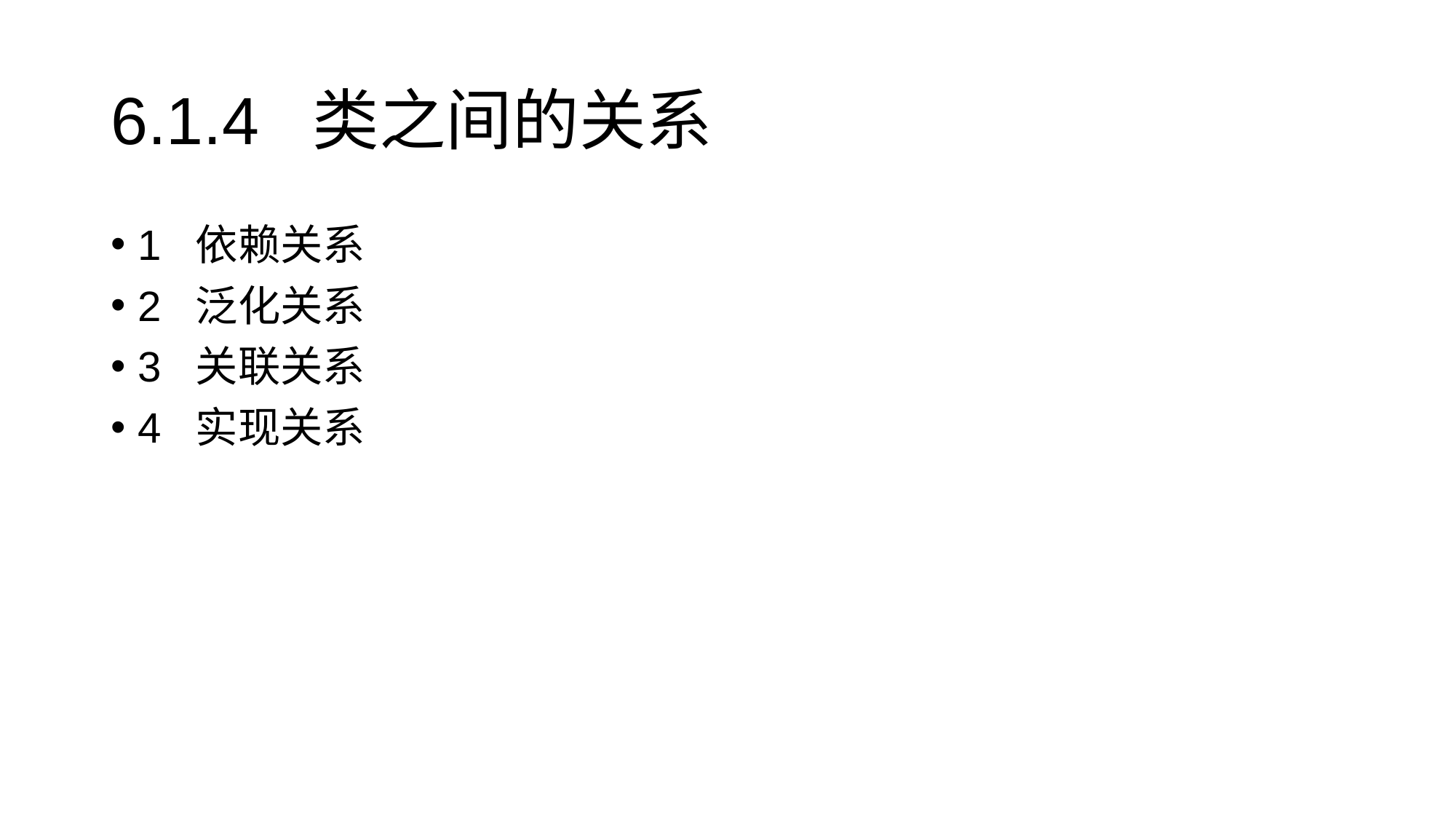

# 6.1.4  类之间的关系
1  依赖关系
2  泛化关系
3  关联关系
4  实现关系